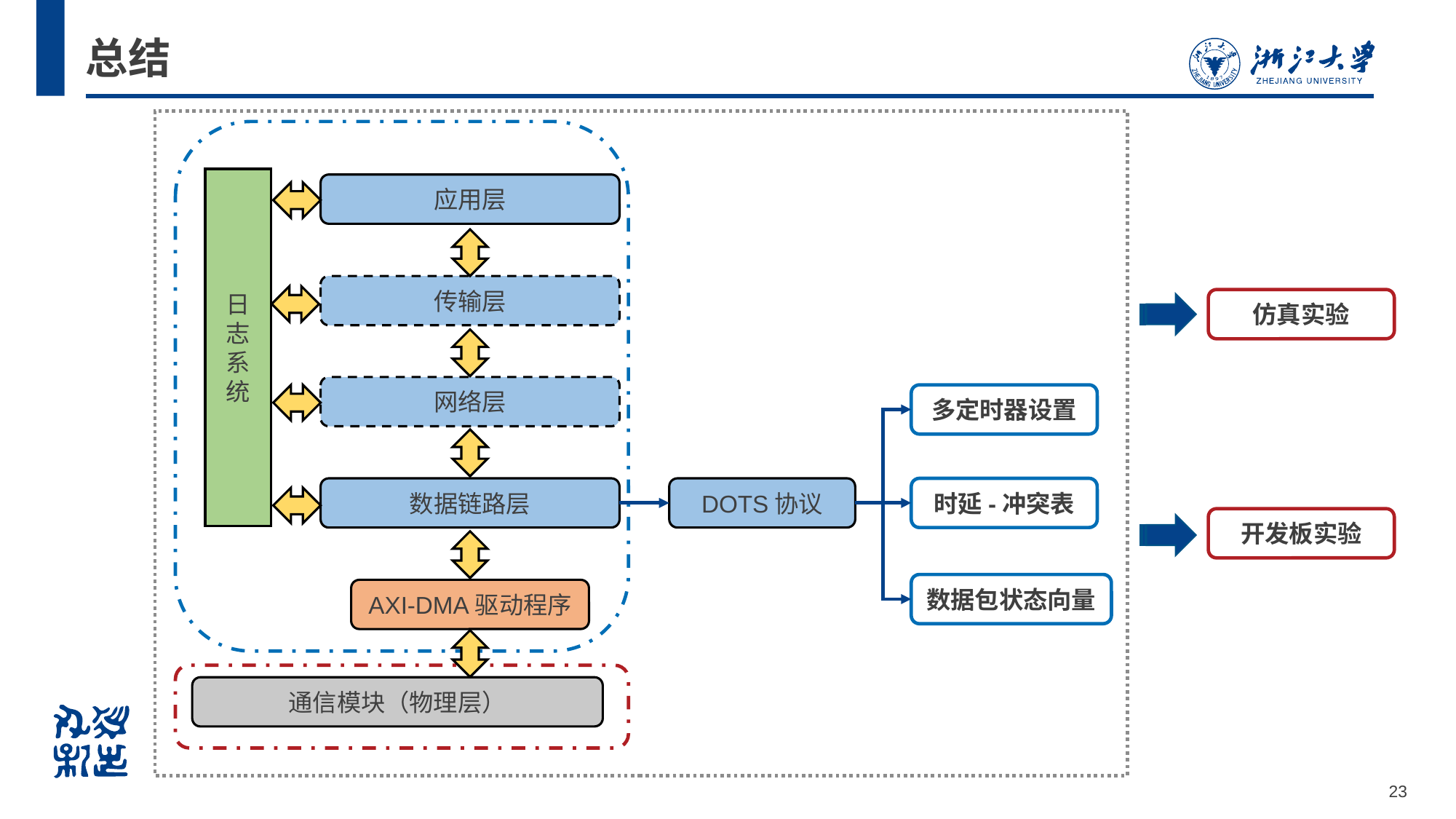

# 总结

日志系统
应用层

传输层

仿真实验

网络层

多定时器设置

数据链路层
DOTS协议
时延-冲突表

开发板实验

数据包状态向量
AXI-DMA驱动程序

通信模块（物理层）
23